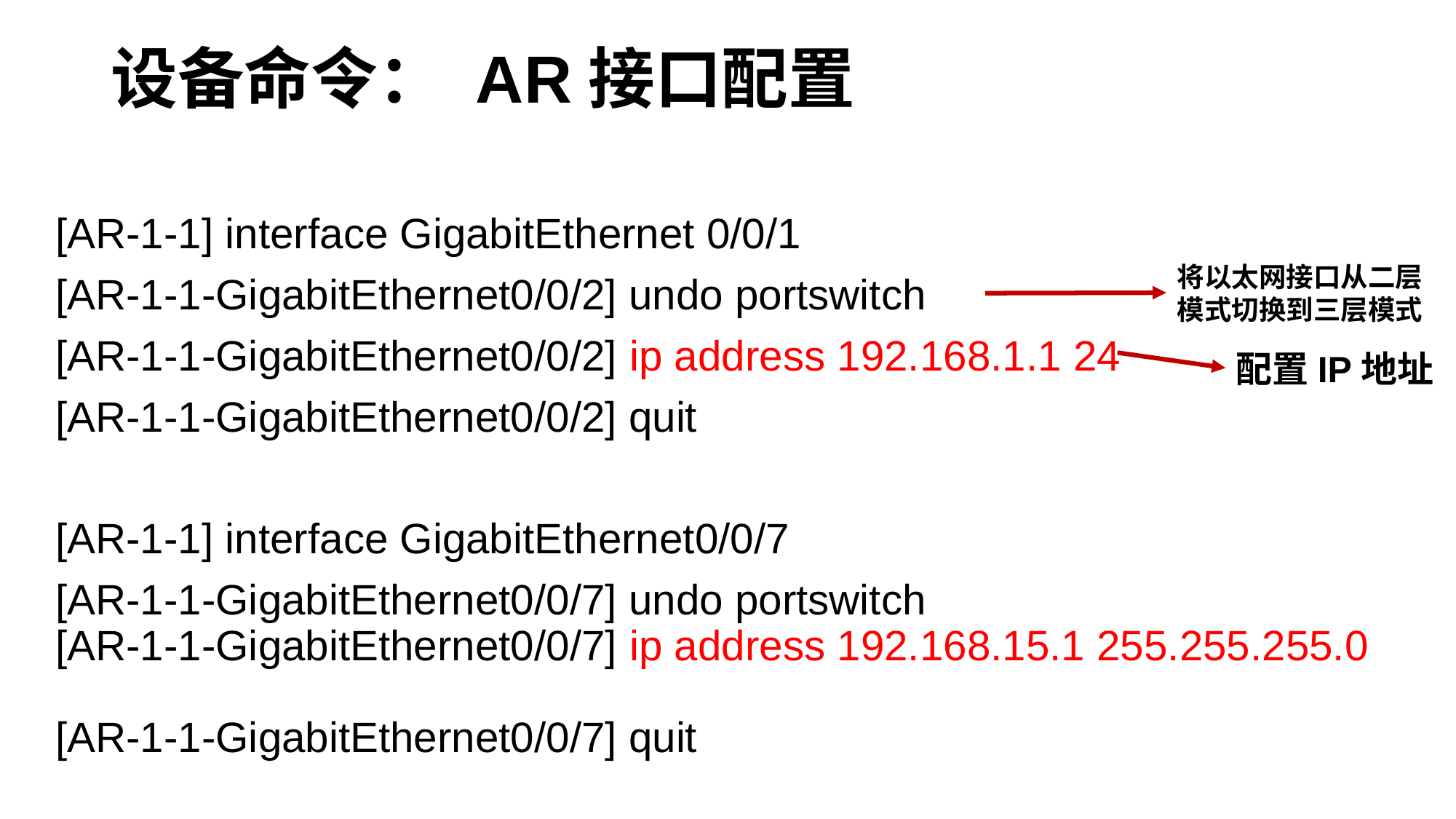

# 设备命令： AR接口配置
[AR-1-1] interface GigabitEthernet 0/0/1
[AR-1-1-GigabitEthernet0/0/2] undo portswitch
[AR-1-1-GigabitEthernet0/0/2] ip address 192.168.1.1 24
[AR-1-1-GigabitEthernet0/0/2] quit

[AR-1-1] interface GigabitEthernet0/0/7
[AR-1-1-GigabitEthernet0/0/7] undo portswitch
[AR-1-1-GigabitEthernet0/0/7] ip address 192.168.15.1 255.255.255.0
[AR-1-1-GigabitEthernet0/0/7] quit

将以太网接口从二层模式切换到三层模式
配置IP地址